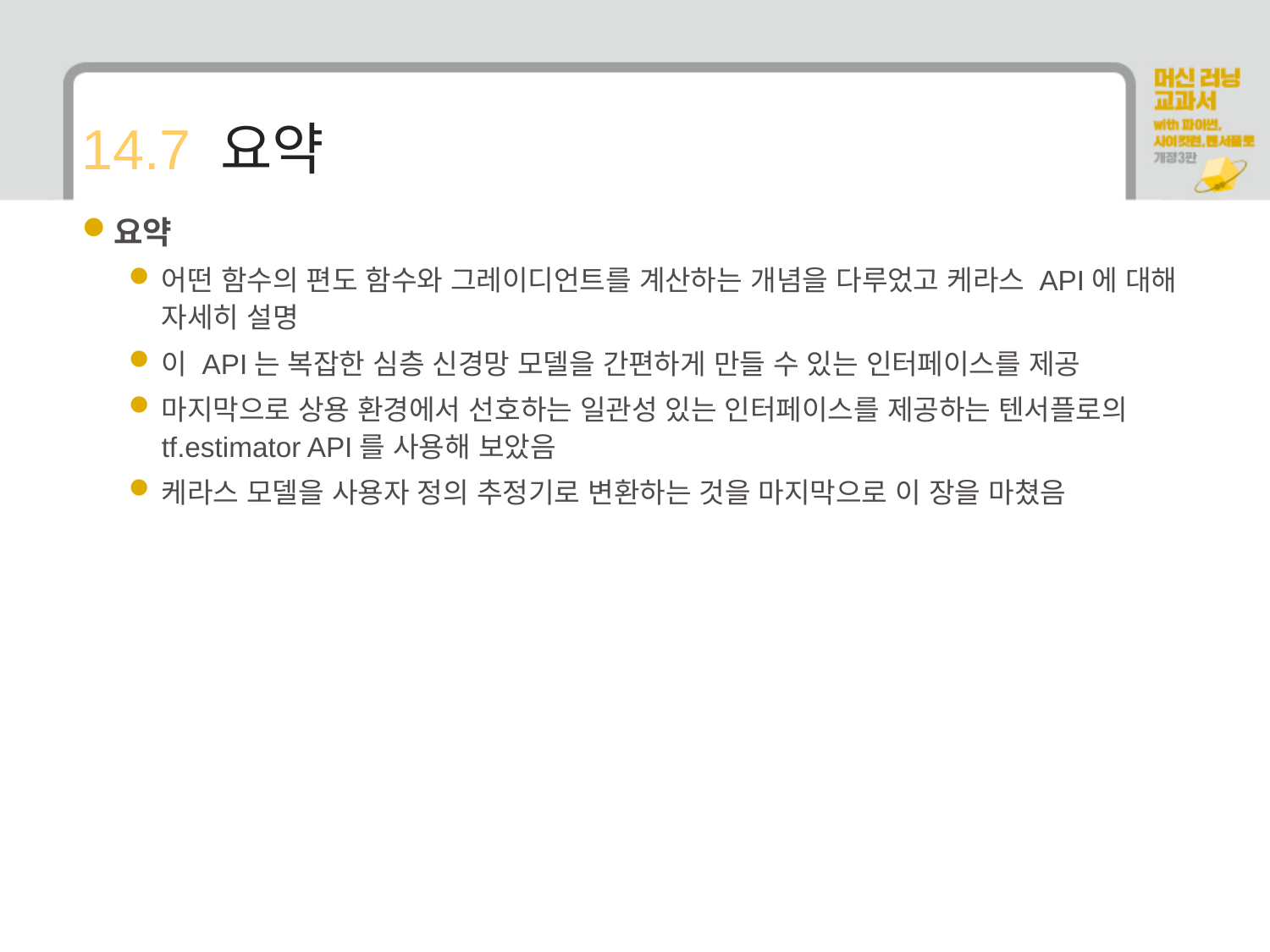

# 14.7 요약
요약
어떤 함수의 편도 함수와 그레이디언트를 계산하는 개념을 다루었고 케라스 API에 대해 자세히 설명
이 API는 복잡한 심층 신경망 모델을 간편하게 만들 수 있는 인터페이스를 제공
마지막으로 상용 환경에서 선호하는 일관성 있는 인터페이스를 제공하는 텐서플로의 tf.estimator API를 사용해 보았음
케라스 모델을 사용자 정의 추정기로 변환하는 것을 마지막으로 이 장을 마쳤음